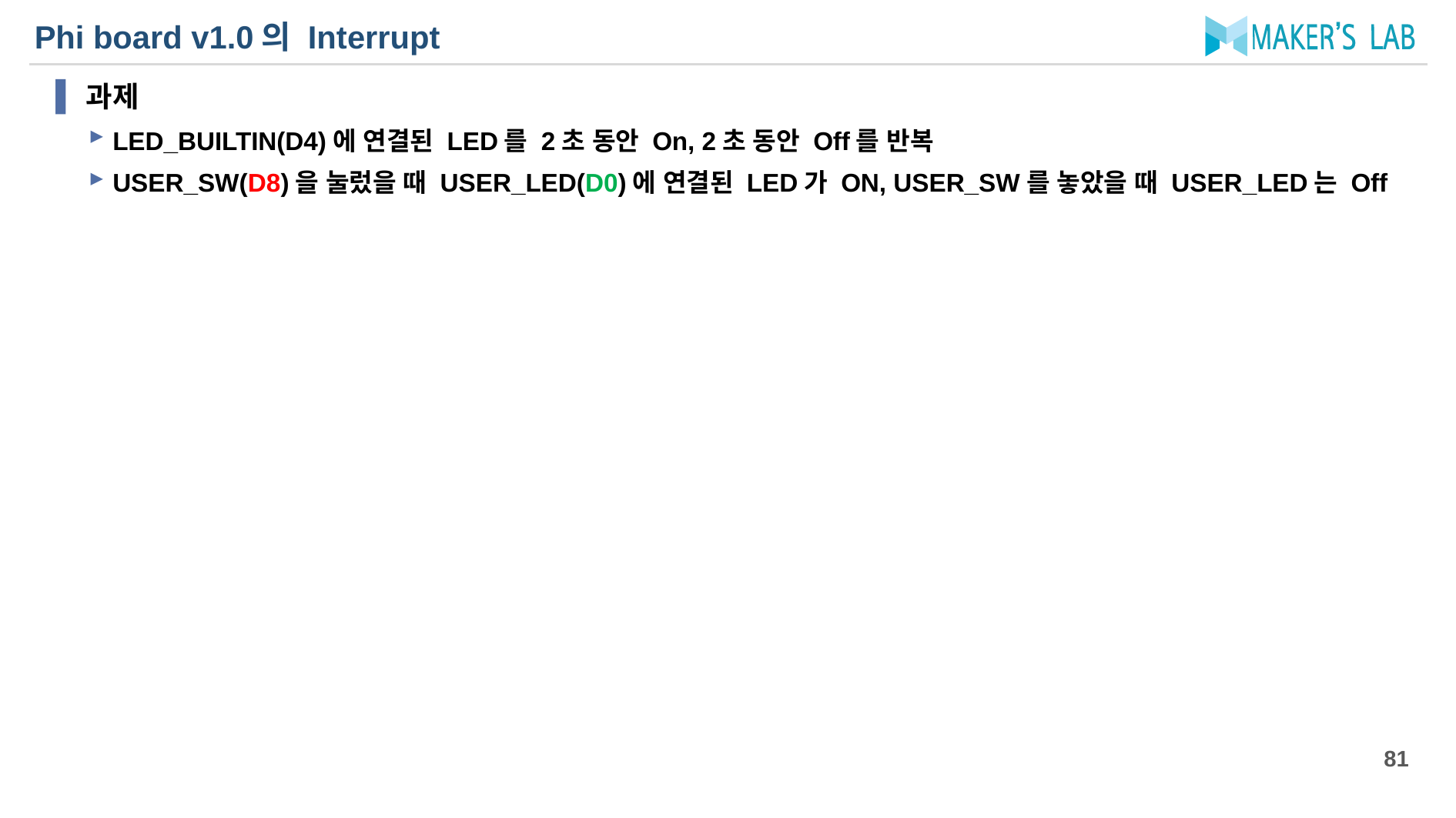

# Phi board v1.0의 Interrupt
과제
LED_BUILTIN(D4)에 연결된 LED를 2초 동안 On, 2초 동안 Off를 반복
USER_SW(D8)을 눌렀을 때 USER_LED(D0)에 연결된 LED가 ON, USER_SW를 놓았을 때 USER_LED는 Off

81